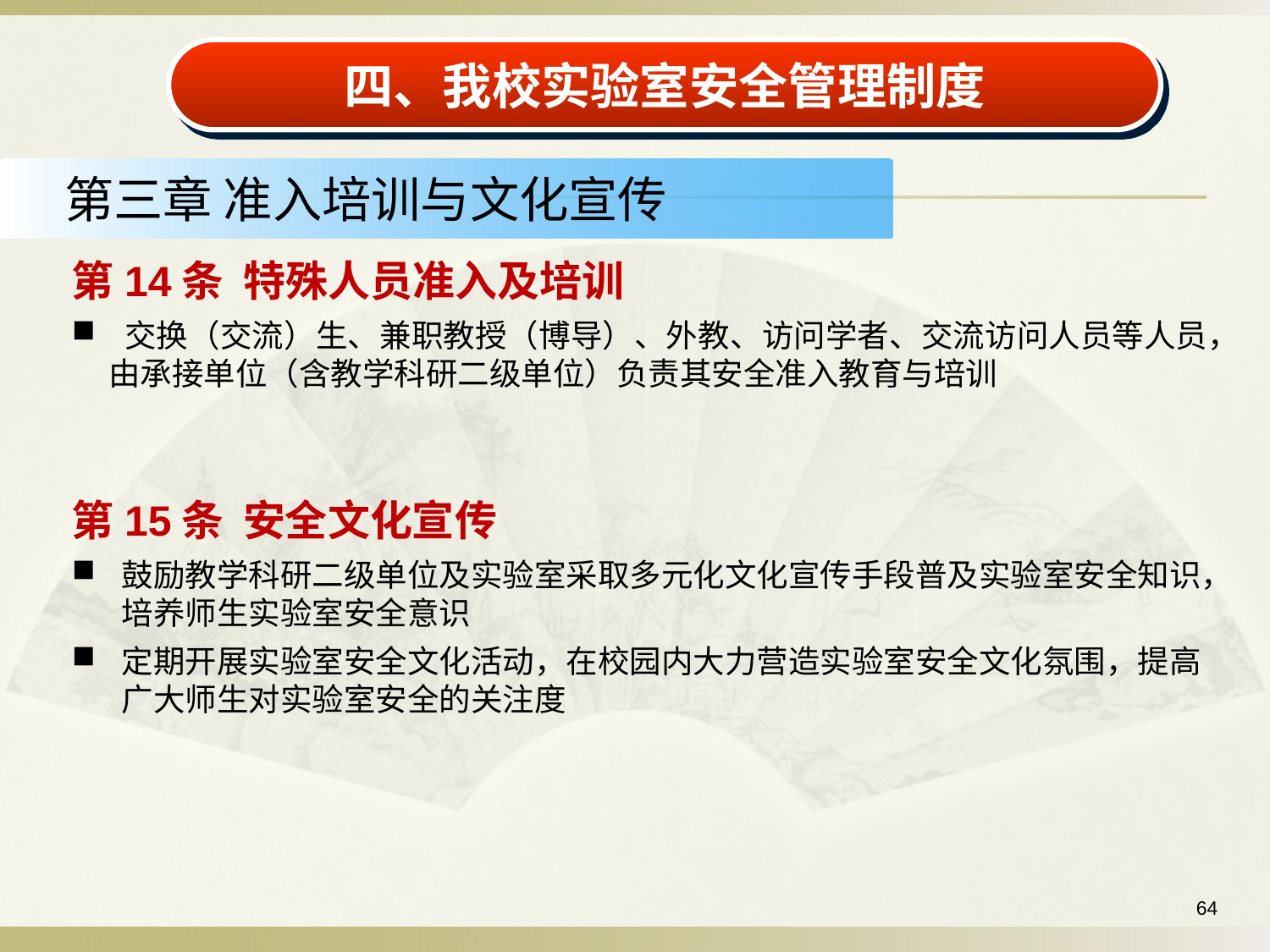

四、我校实验室安全管理制度
第三章 准入培训与文化宣传
第14条  特殊人员准入及培训
  交换（交流）生、兼职教授（博导）、外教、访问学者、交流访问人员等人员，
    由承接单位（含教学科研二级单位）负责其安全准入教育与培训
第15条  安全文化宣传
鼓励教学科研二级单位及实验室采取多元化文化宣传手段普及实验室安全知识，培养师生实验室安全意识
定期开展实验室安全文化活动，在校园内大力营造实验室安全文化氛围，提高广大师生对实验室安全的关注度
64